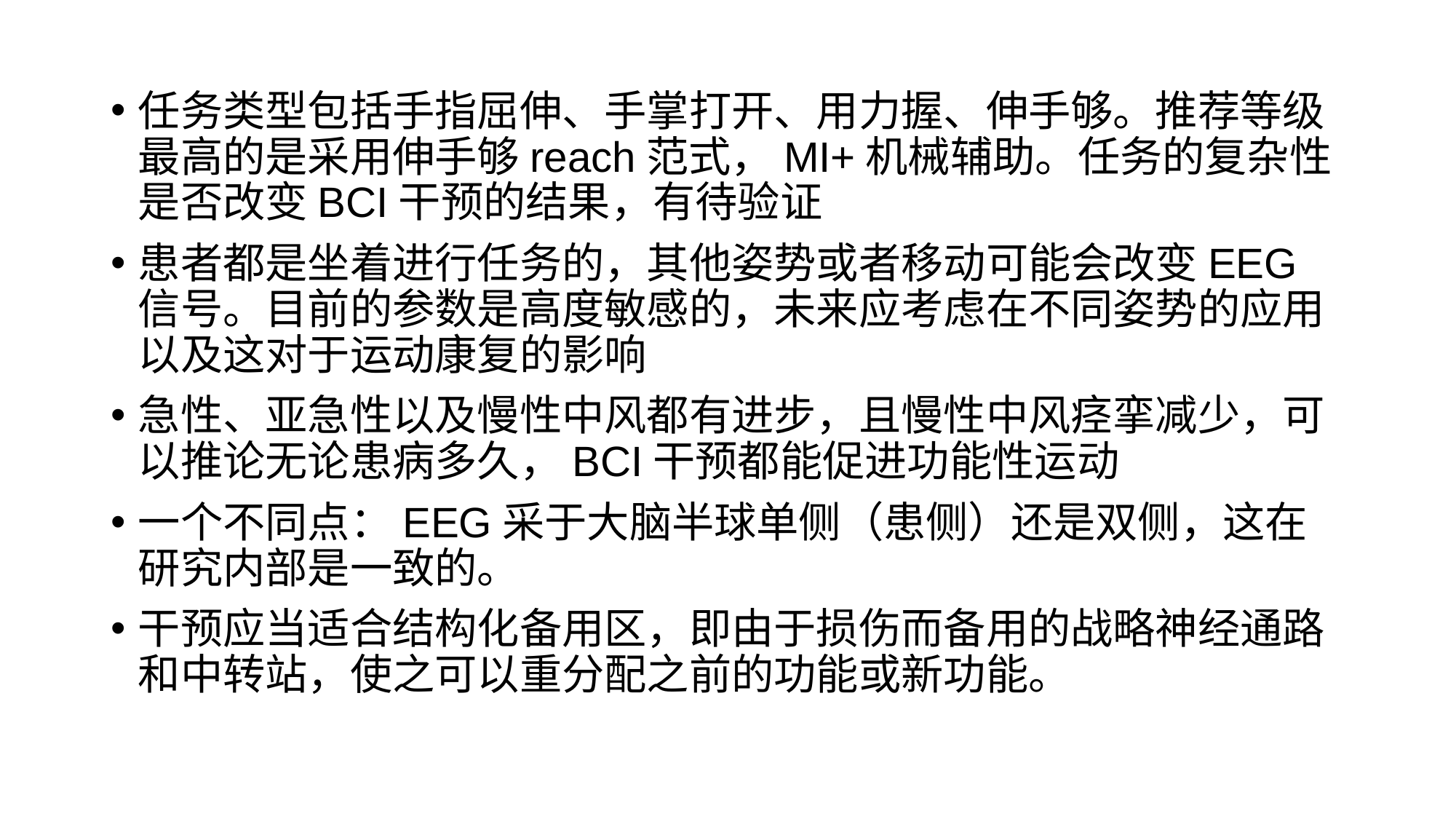

任务类型包括手指屈伸、手掌打开、用力握、伸手够。推荐等级最高的是采用伸手够reach范式，MI+机械辅助。任务的复杂性是否改变BCI干预的结果，有待验证
患者都是坐着进行任务的，其他姿势或者移动可能会改变EEG信号。目前的参数是高度敏感的，未来应考虑在不同姿势的应用以及这对于运动康复的影响
急性、亚急性以及慢性中风都有进步，且慢性中风痉挛减少，可以推论无论患病多久，BCI干预都能促进功能性运动
一个不同点：EEG采于大脑半球单侧（患侧）还是双侧，这在研究内部是一致的。
干预应当适合结构化备用区，即由于损伤而备用的战略神经通路和中转站，使之可以重分配之前的功能或新功能。